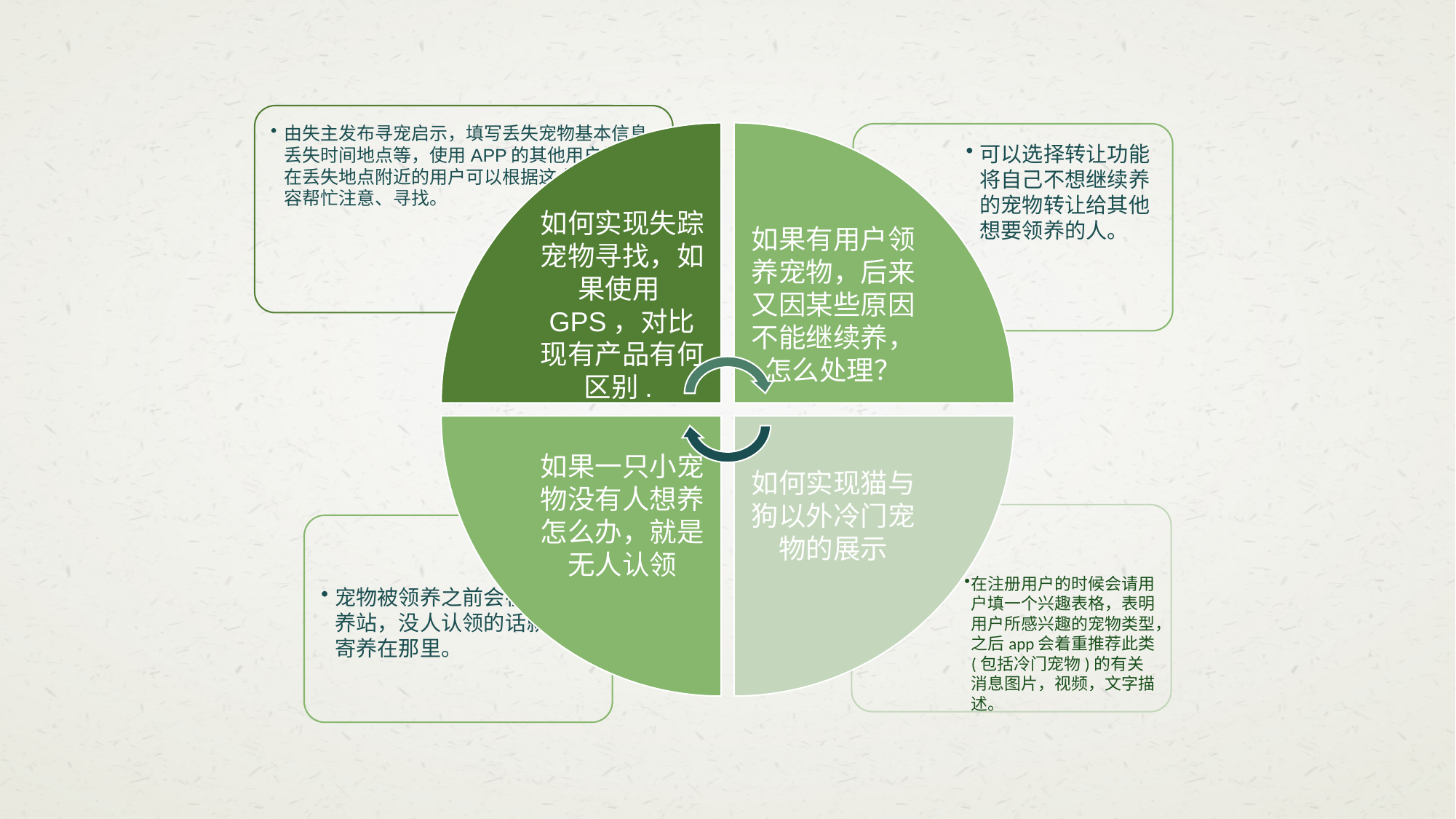

在注册用户的时候会请用户填一个兴趣表格，表明用户所感兴趣的宠物类型，之后app会着重推荐此类(包括冷门宠物)的有关消息图片，视频，文字描述。
宠物被领养之前会在一个收养站，没人认领的话就一直寄养在那里。
可以选择转让功能将自己不想继续养的宠物转让给其他想要领养的人。
由失主发布寻宠启示，填写丢失宠物基本信息、丢失时间地点等，使用APP的其他用户特别是在丢失地点附近的用户可以根据这个启示的内容帮忙注意、寻找。
如何实现失踪宠物寻找，如果使用GPS，对比现有产品有何区别.
如果有用户领养宠物，后来又因某些原因不能继续养，怎么处理？
如何实现猫与狗以外冷门宠物的展示
如果一只小宠物没有人想养怎么办，就是无人认领